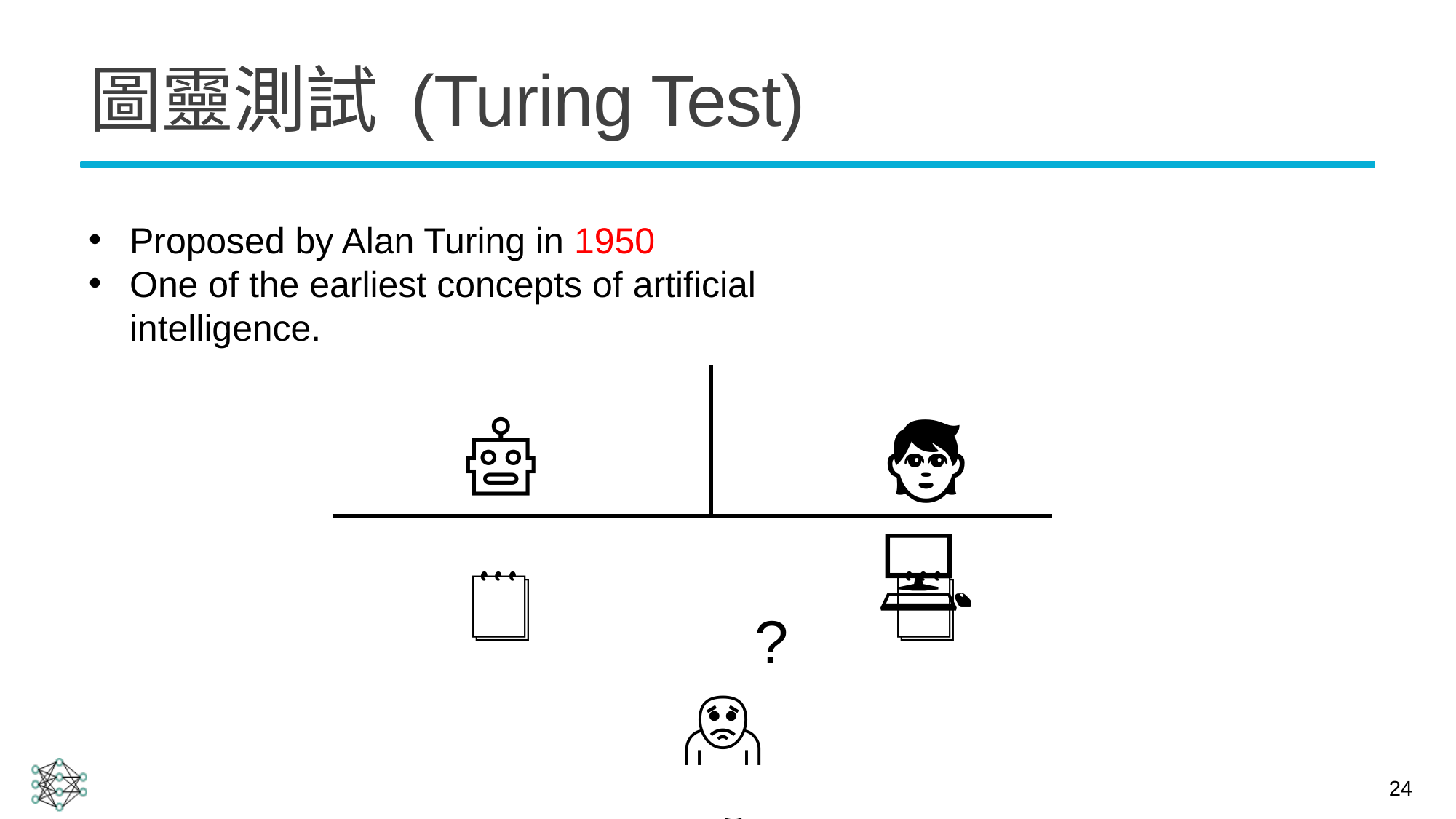

# 圖靈測試 (Turing Test)
Proposed by Alan Turing in 1950
One of the earliest concepts of artificial intelligence.
🤖
🧑‍💻
🗒️
🗒️
?
🙎‍♂️
24